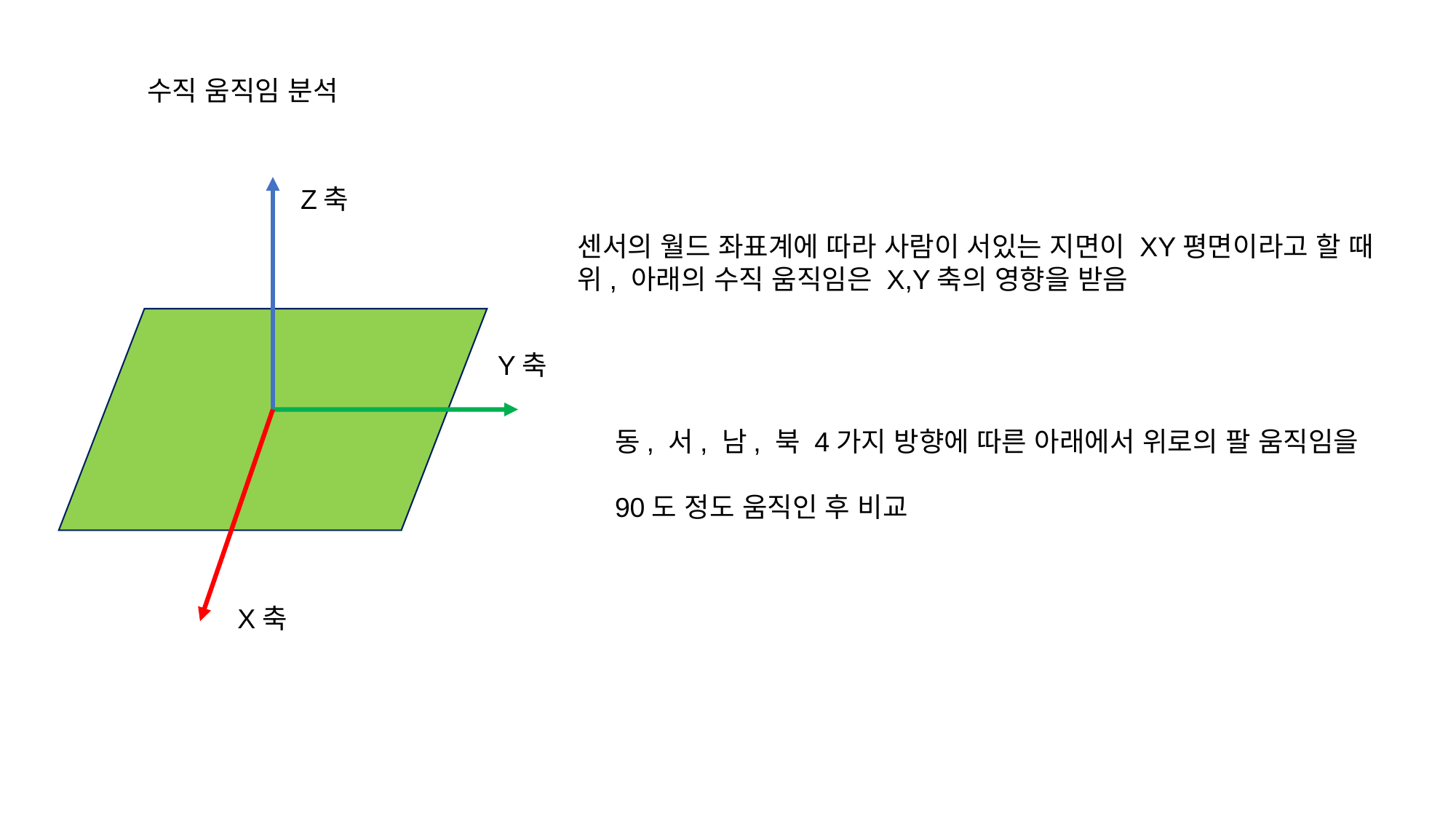

수직 움직임 분석
Z축
센서의 월드 좌표계에 따라 사람이 서있는 지면이 XY평면이라고 할 때 위, 아래의 수직 움직임은 X,Y축의 영향을 받음

Y축
동, 서, 남, 북 4가지 방향에 따른 아래에서 위로의 팔 움직임을

90도 정도 움직인 후 비교
X축